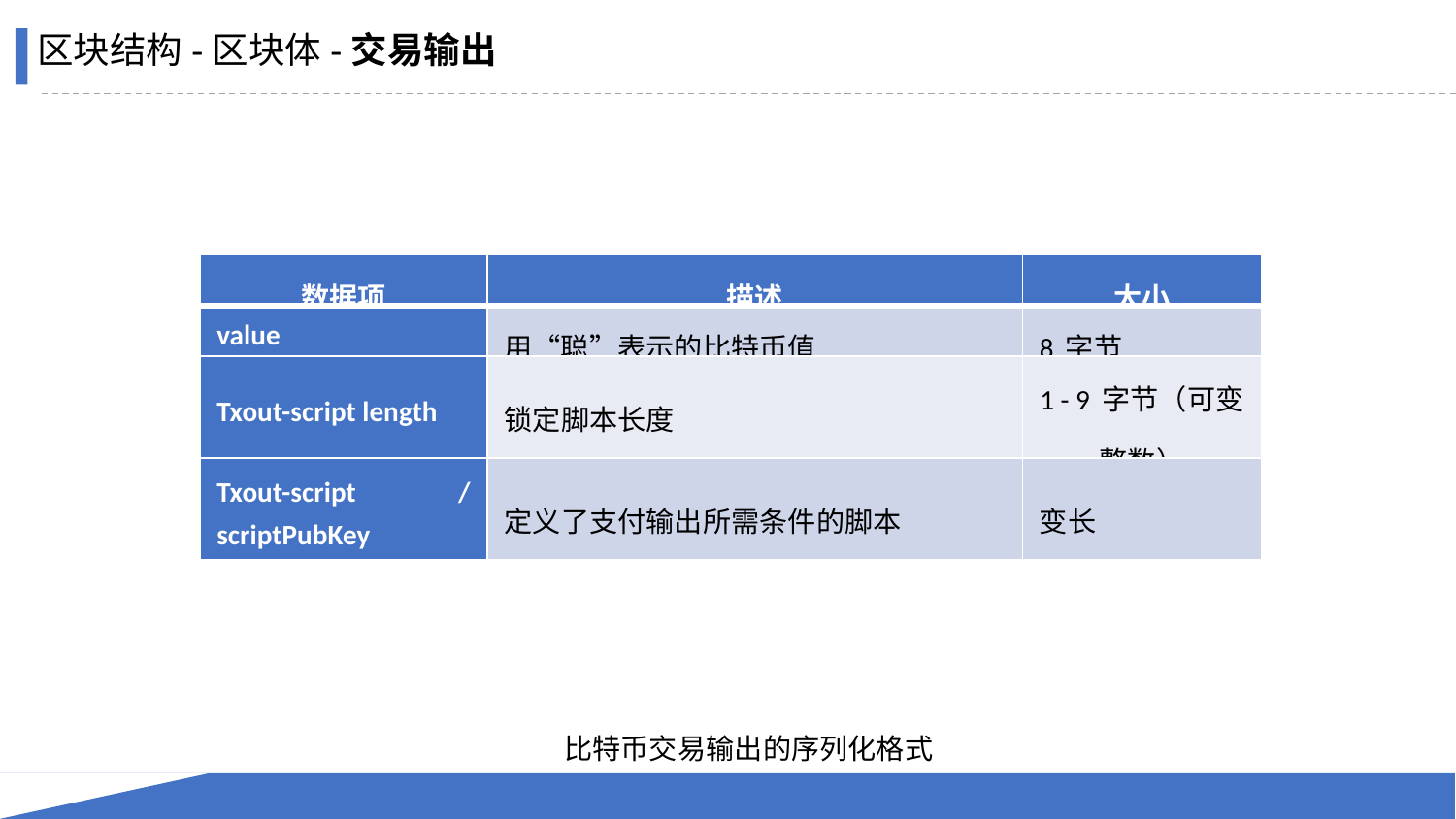

区块结构-区块体-交易输出

| 数据项 | 描述 | 大小 |
| --- | --- | --- |
| value | 用“聪”表示的比特币值 | 8 字节 |
| Txout-script length | 锁定脚本长度 | 1 - 9 字节（可变整数） |
| Txout-script / scriptPubKey | 定义了支付输出所需条件的脚本 | 变长 |
比特币交易输出的序列化格式
11